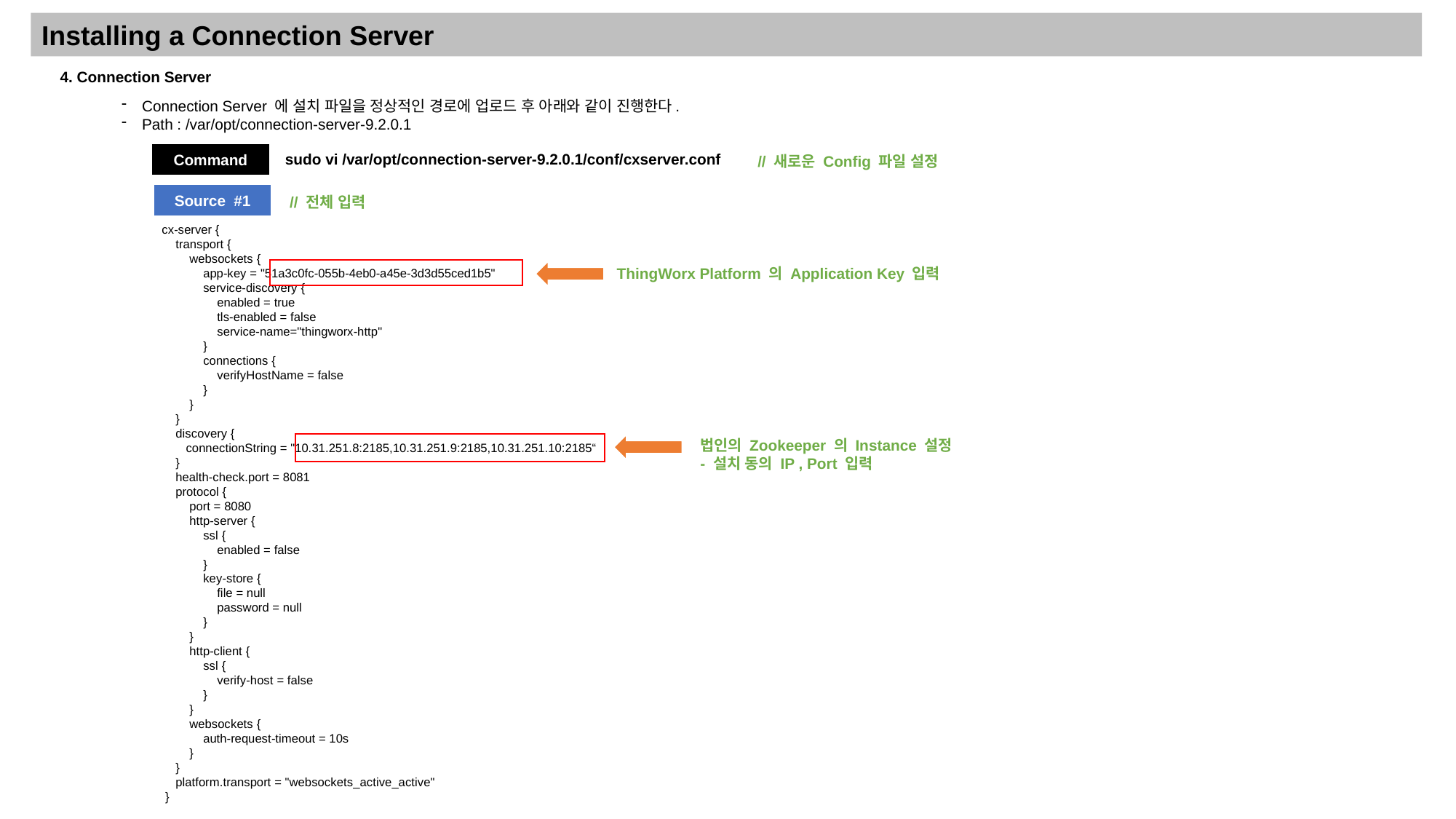

Installing a Connection Server
4. Connection Server
Connection Server 에 설치 파일을 정상적인 경로에 업로드 후 아래와 같이 진행한다.
Path : /var/opt/connection-server-9.2.0.1
Command
 sudo vi /var/opt/connection-server-9.2.0.1/conf/cxserver.conf
// 새로운 Config 파일 설정
Source  #1
// 전체 입력
cx-server {
    transport {
        websockets {
            app-key = "51a3c0fc-055b-4eb0-a45e-3d3d55ced1b5"
            service-discovery {
                enabled = true
                tls-enabled = false
                service-name="thingworx-http"
            }
            connections {
                verifyHostName = false
            }
        }
    }
    discovery {
       connectionString = "10.31.251.8:2185,10.31.251.9:2185,10.31.251.10:2185“
    }
    health-check.port = 8081
    protocol {
        port = 8080
        http-server {
            ssl {
                enabled = false
            }
            key-store {
                file = null
                password = null
            }
        }
        http-client {
            ssl {
                verify-host = false
            }
        }
        websockets {
            auth-request-timeout = 10s
        }
    }
    platform.transport = "websockets_active_active"
 }
ThingWorx Platform 의 Application Key 입력

법인의 Zookeeper 의 Instance 설정
- 설치 동의 IP , Port 입력